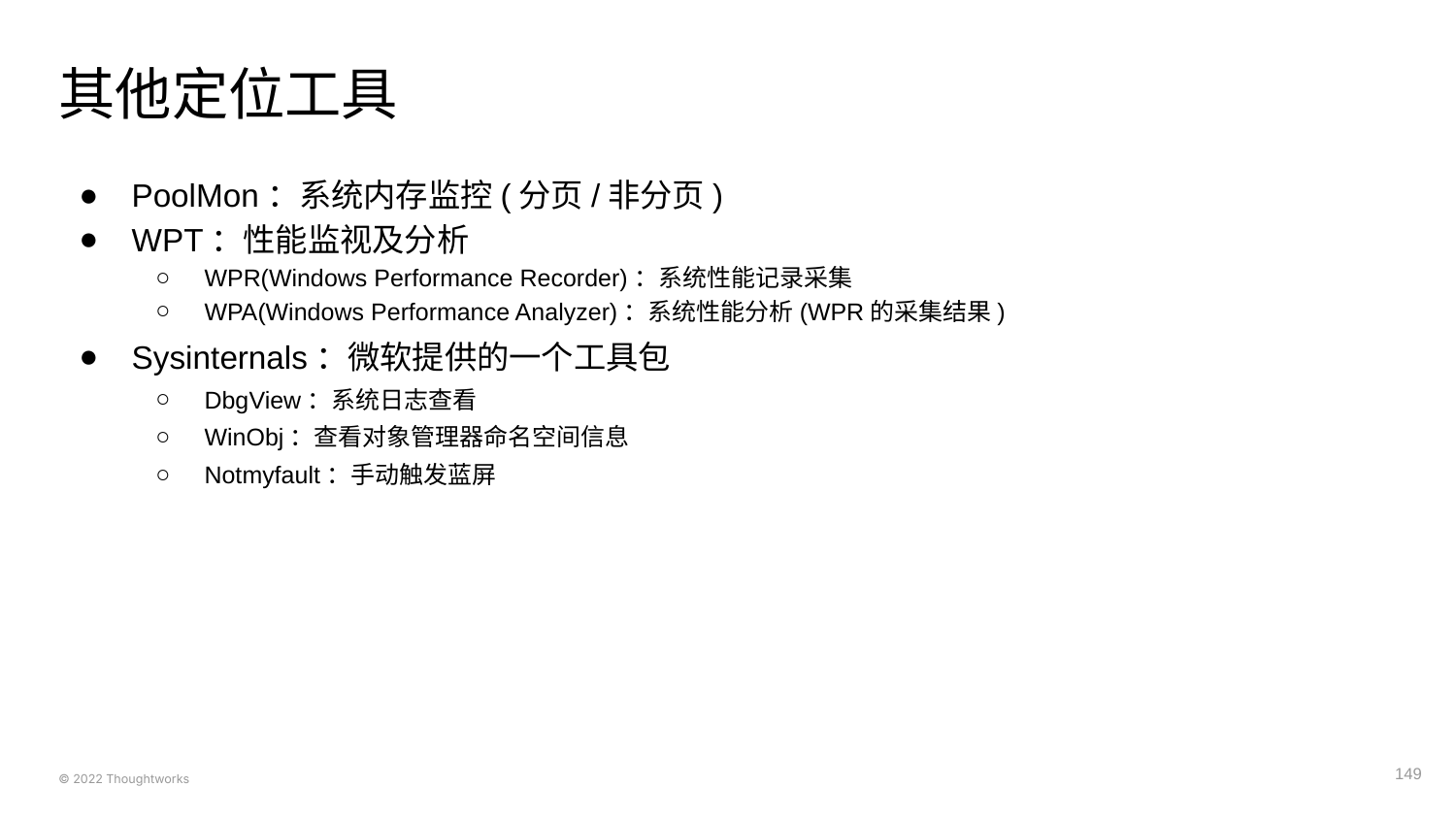

# 其他定位工具
PoolMon：系统内存监控(分页/非分页)
WPT：性能监视及分析
WPR(Windows Performance Recorder)：系统性能记录采集
WPA(Windows Performance Analyzer)：系统性能分析(WPR的采集结果)
Sysinternals：微软提供的一个工具包
DbgView：系统日志查看
WinObj：查看对象管理器命名空间信息
Notmyfault：手动触发蓝屏
149